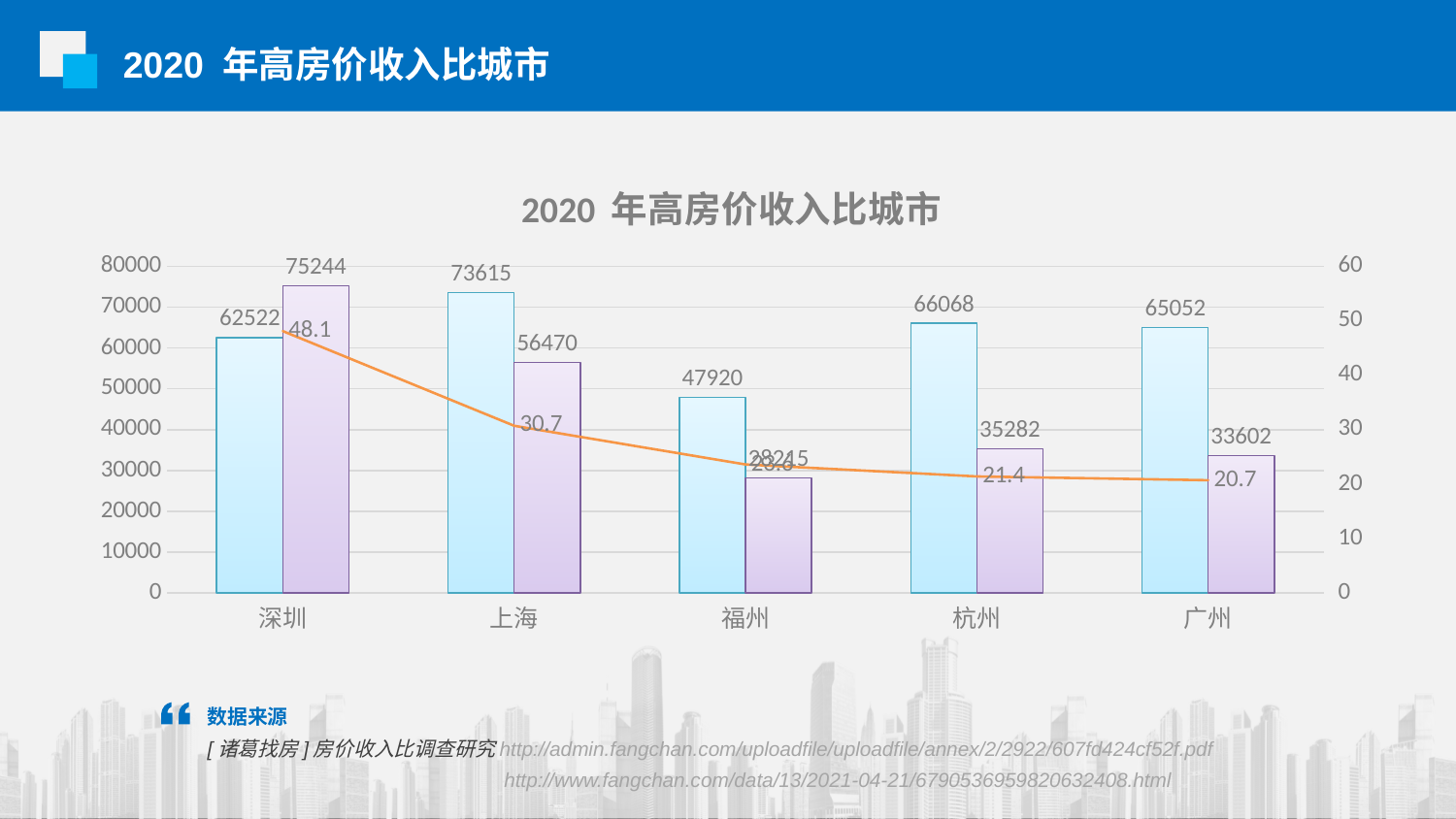

2020 年高房价收入比城市

### Chart: 2020 年高房价收入比城市

| Category | 年人均可支配收入（元） | 房价（元每平方米） | 房价收入比 |
|---|---|---|---|
| 深圳 | 62522.0 | 75244.0 | 48.1 |
| 上海 | 73615.0 | 56470.0 | 30.7 |
| 福州 | 47920.0 | 28215.0 | 23.6 |
| 杭州 | 66068.0 | 35282.0 | 21.4 |
| 广州 | 65052.0 | 33602.0 | 20.7 |
数据来源
[诸葛找房]房价收入比调查研究http://admin.fangchan.com/uploadfile/uploadfile/annex/2/2922/607fd424cf52f.pdf
		 http://www.fangchan.com/data/13/2021-04-21/6790536959820632408.html